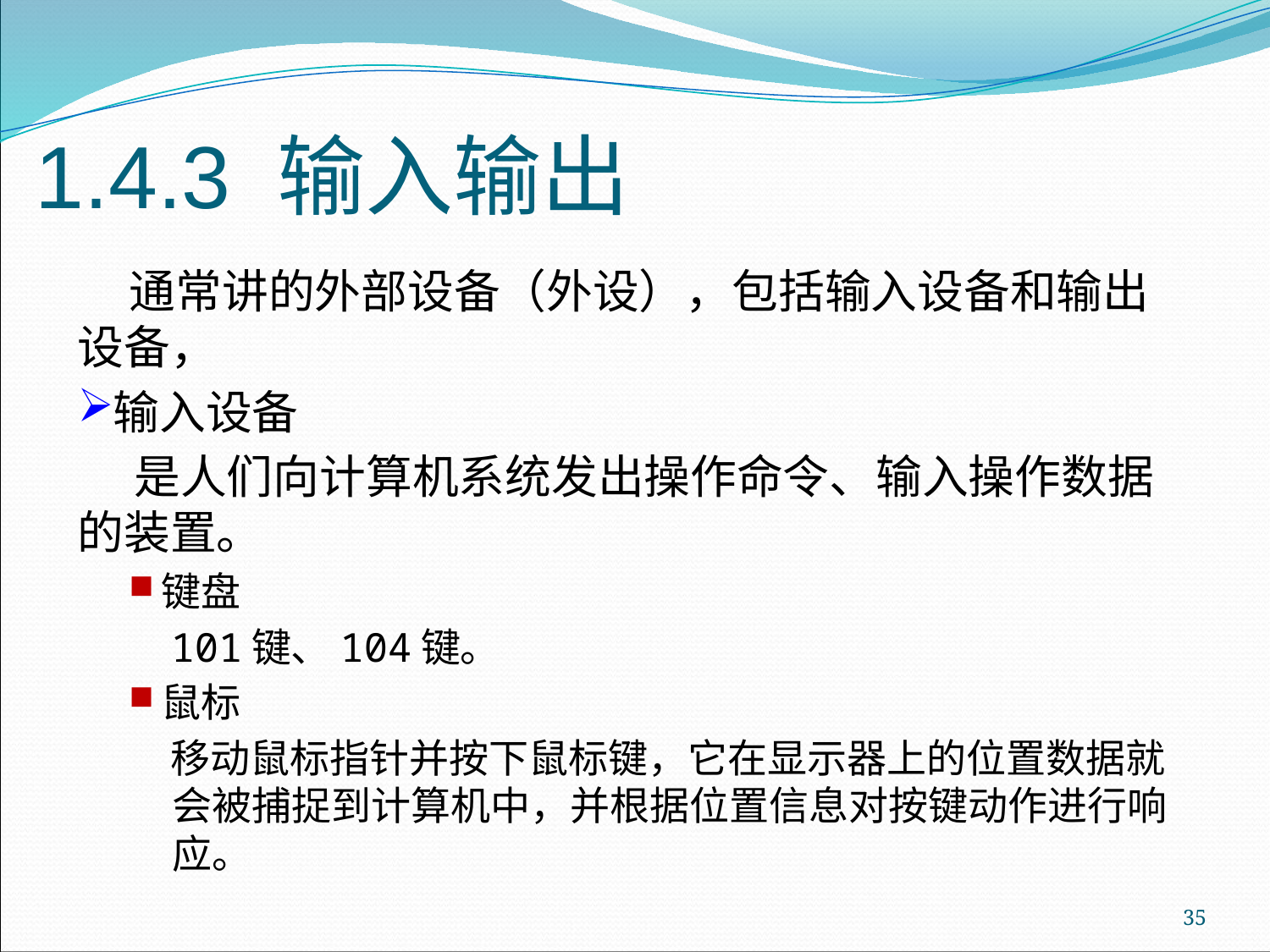

# 1.4.3 输入输出
    通常讲的外部设备（外设），包括输入设备和输出设备，
输入设备
    是人们向计算机系统发出操作命令、输入操作数据的装置。
键盘
101键、104键。
鼠标
移动鼠标指针并按下鼠标键，它在显示器上的位置数据就会被捕捉到计算机中，并根据位置信息对按键动作进行响应。
35